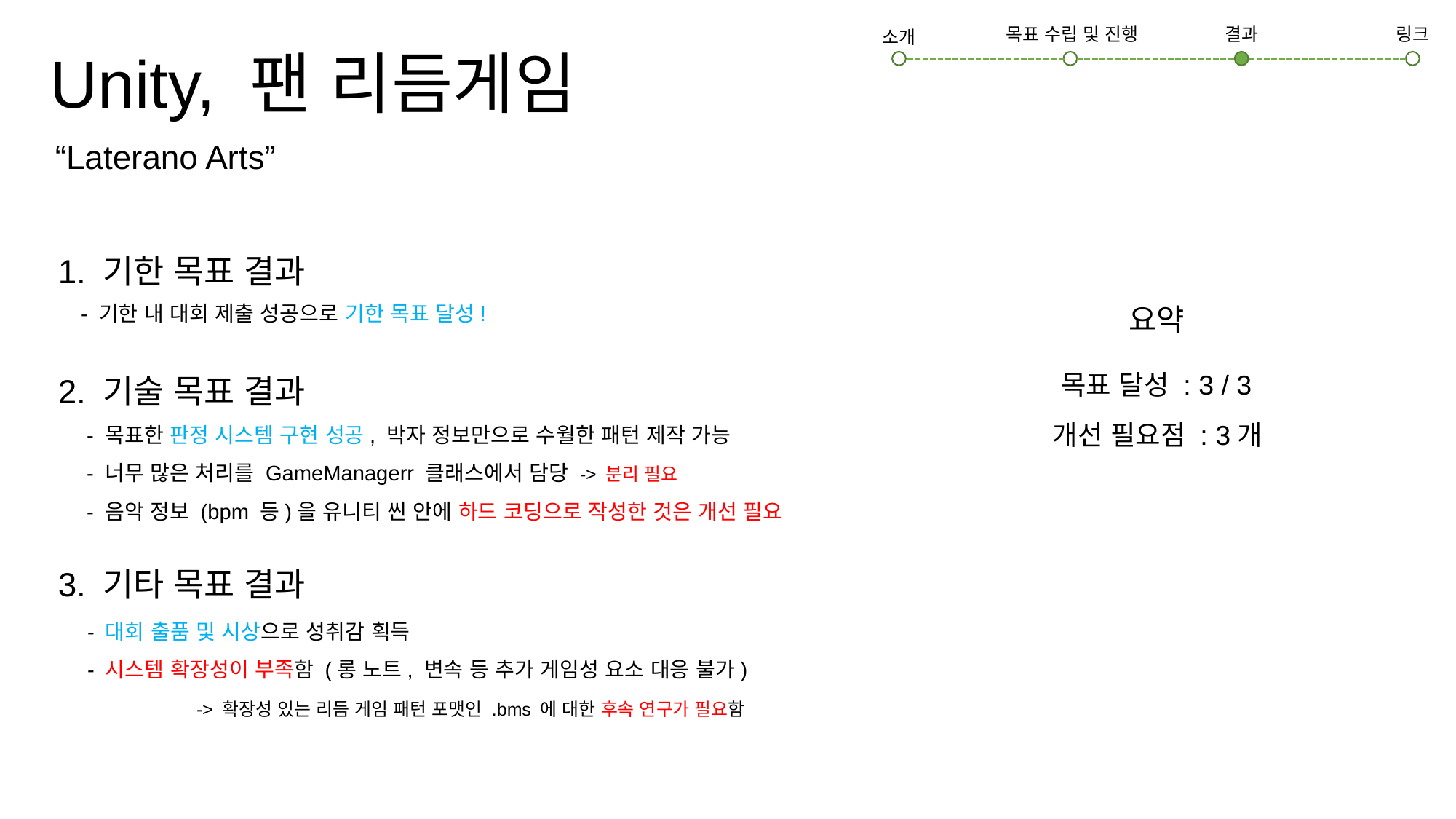

# Unity, 팬 리듬게임
링크
결과
목표 수립 및 진행
소개

“Laterano Arts”
1. 기한 목표 결과
- 기한 내 대회 제출 성공으로 기한 목표 달성!
요약
2. 기술 목표 결과
목표 달성 : 3 / 3
- 목표한 판정 시스템 구현 성공, 박자 정보만으로 수월한 패턴 제작 가능
- 너무 많은 처리를 GameManagerr 클래스에서 담당 -> 분리 필요
- 음악 정보 (bpm 등)을 유니티 씬 안에 하드 코딩으로 작성한 것은 개선 필요
개선 필요점 : 3개
3. 기타 목표 결과
- 대회 출품 및 시상으로 성취감 획득
- 시스템 확장성이 부족함 (롱 노트, 변속 등 추가 게임성 요소 대응 불가)
	-> 확장성 있는 리듬 게임 패턴 포맷인 .bms 에 대한 후속 연구가 필요함